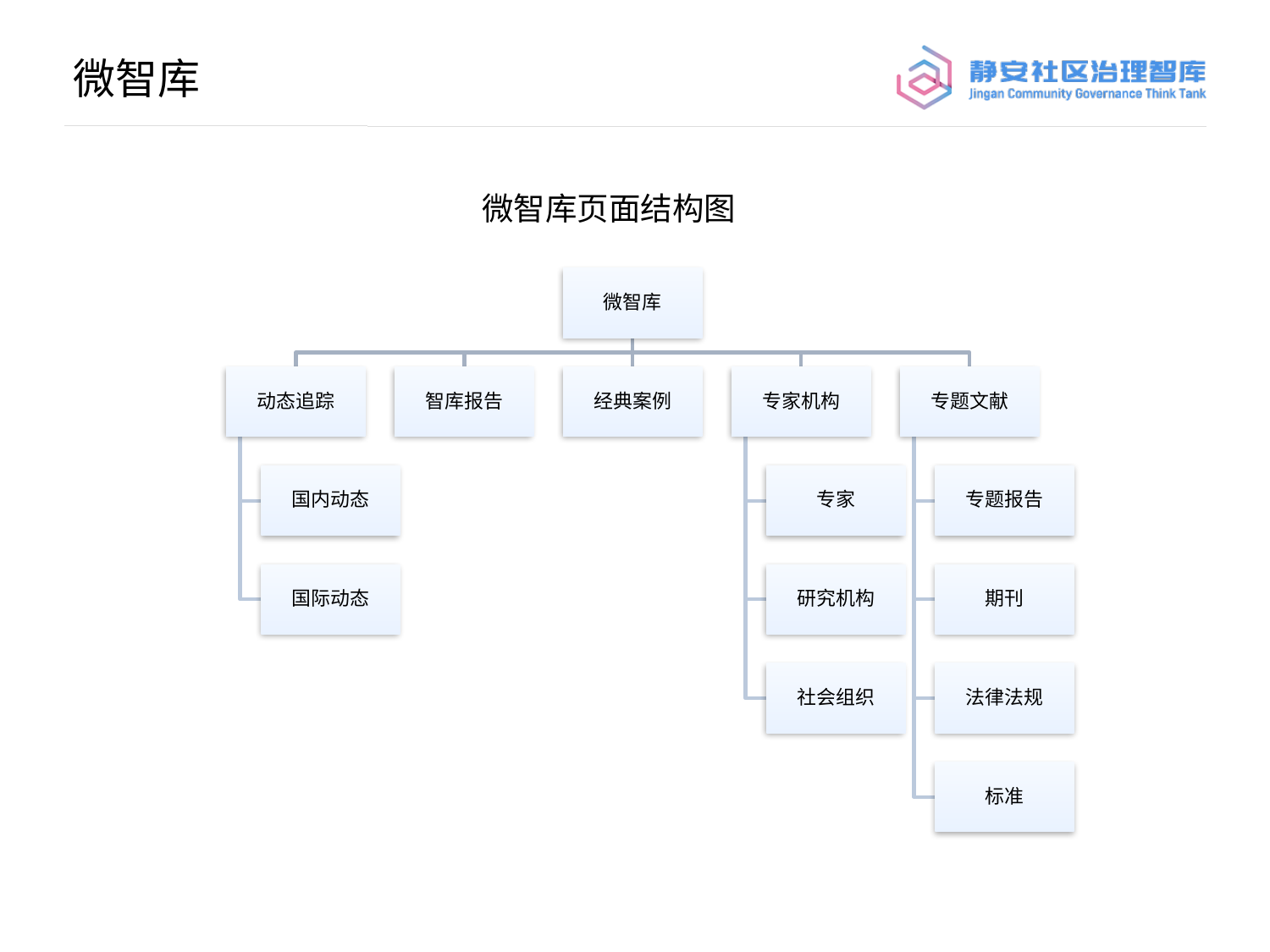

# 微智库
微智库页面结构图
微智库
动态追踪
国内动态
国际动态
智库报告
经典案例
专家机构
专家
研究机构
社会组织
专题文献
专题报告
期刊
法律法规
标准